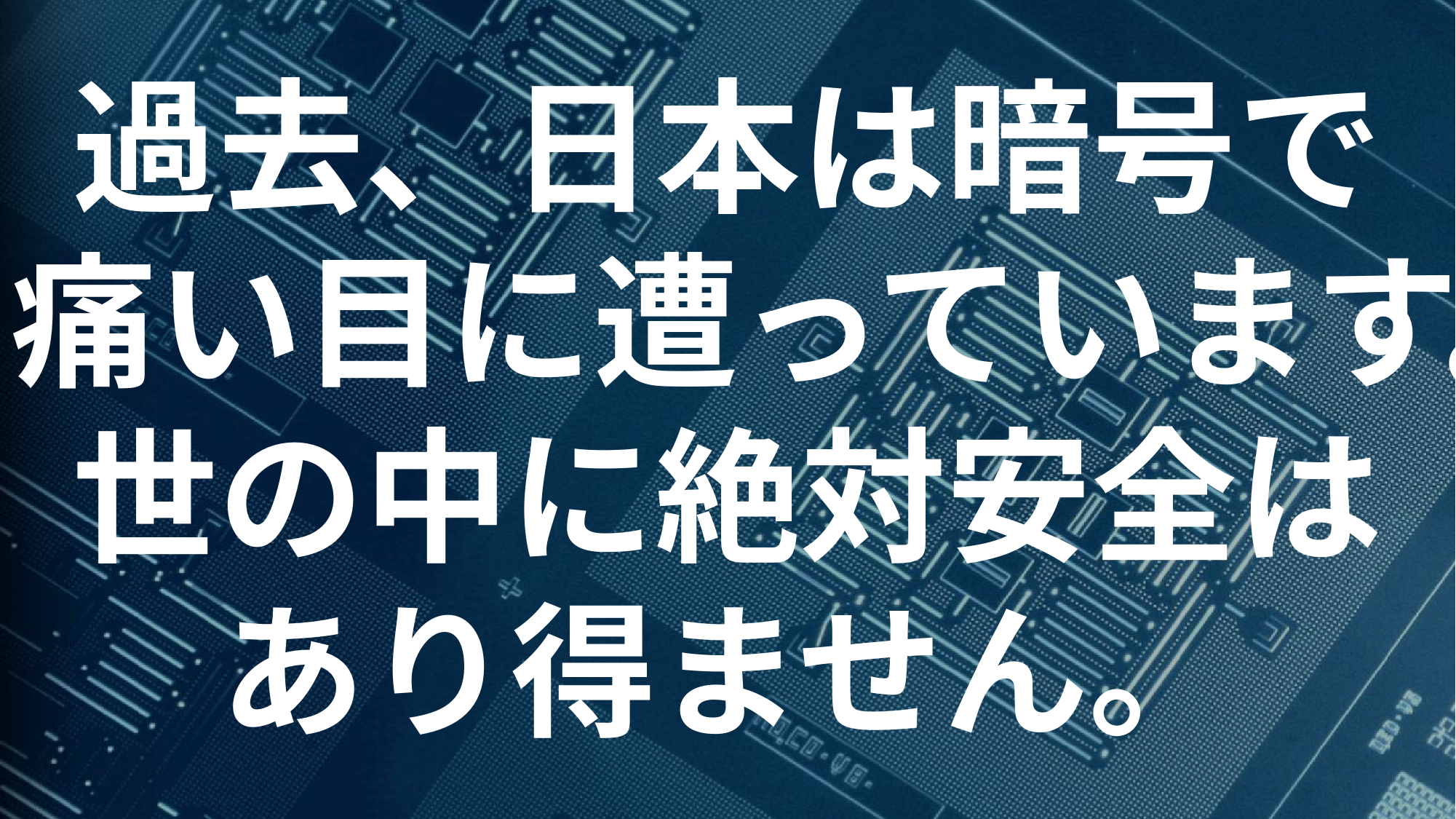

過去、日本は暗号で痛い目に遭っています。
世の中に絶対安全は
あり得ません。